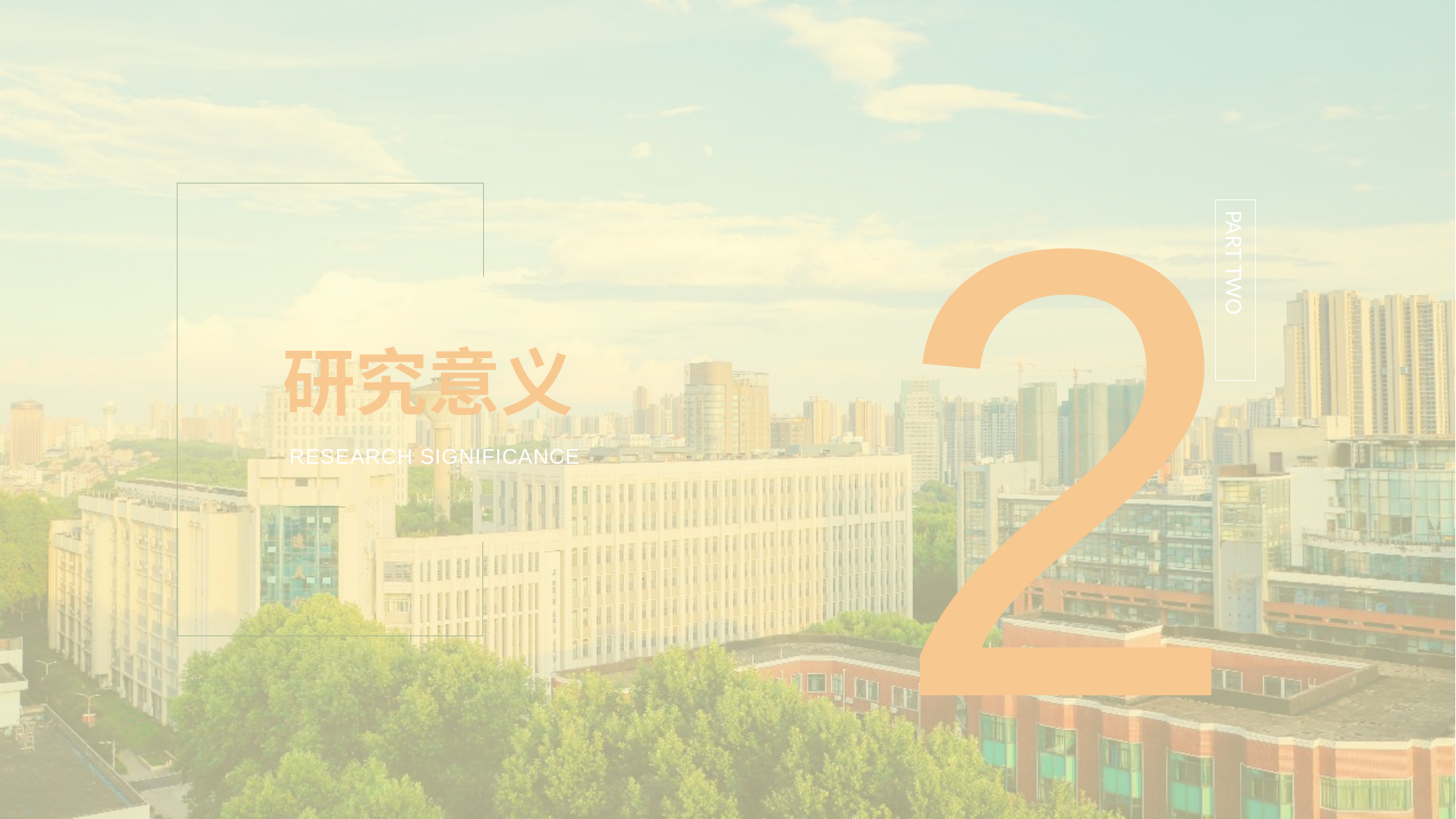

2
PART TWO
研究意义
RESEARCH SIGNIFICANCE
7